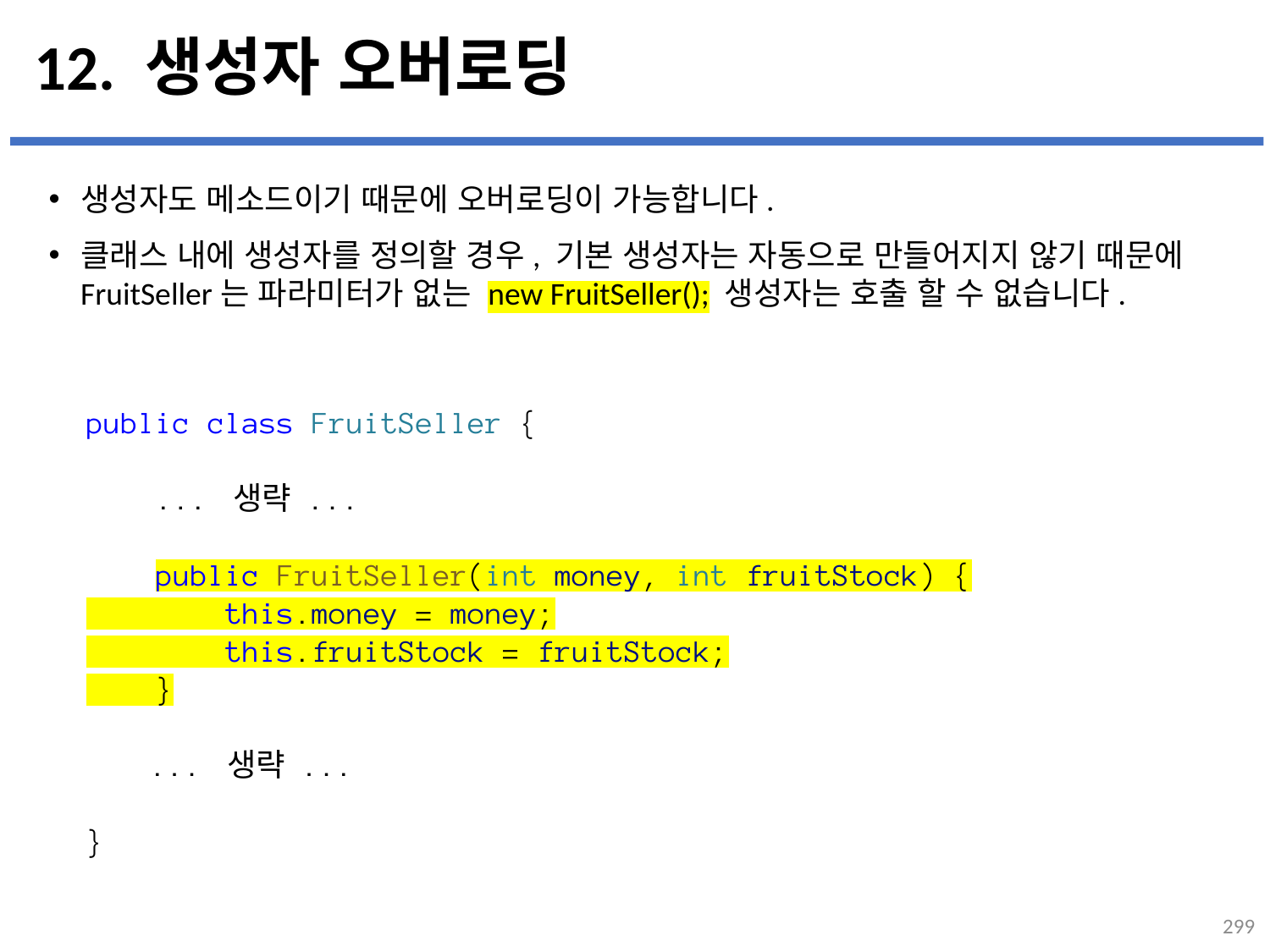

# 12. 생성자 오버로딩
생성자도 메소드이기 때문에 오버로딩이 가능합니다.
클래스 내에 생성자를 정의할 경우, 기본 생성자는 자동으로 만들어지지 않기 때문에 FruitSeller는 파라미터가 없는 new FruitSeller(); 생성자는 호출 할 수 없습니다.
...

설명
public class FruitSeller {

    ... 생략 ...

    public FruitSeller(int money, int fruitStock) {
        this.money = money;
        this.fruitStock = fruitStock;
    }

... 생략 ...
}
299